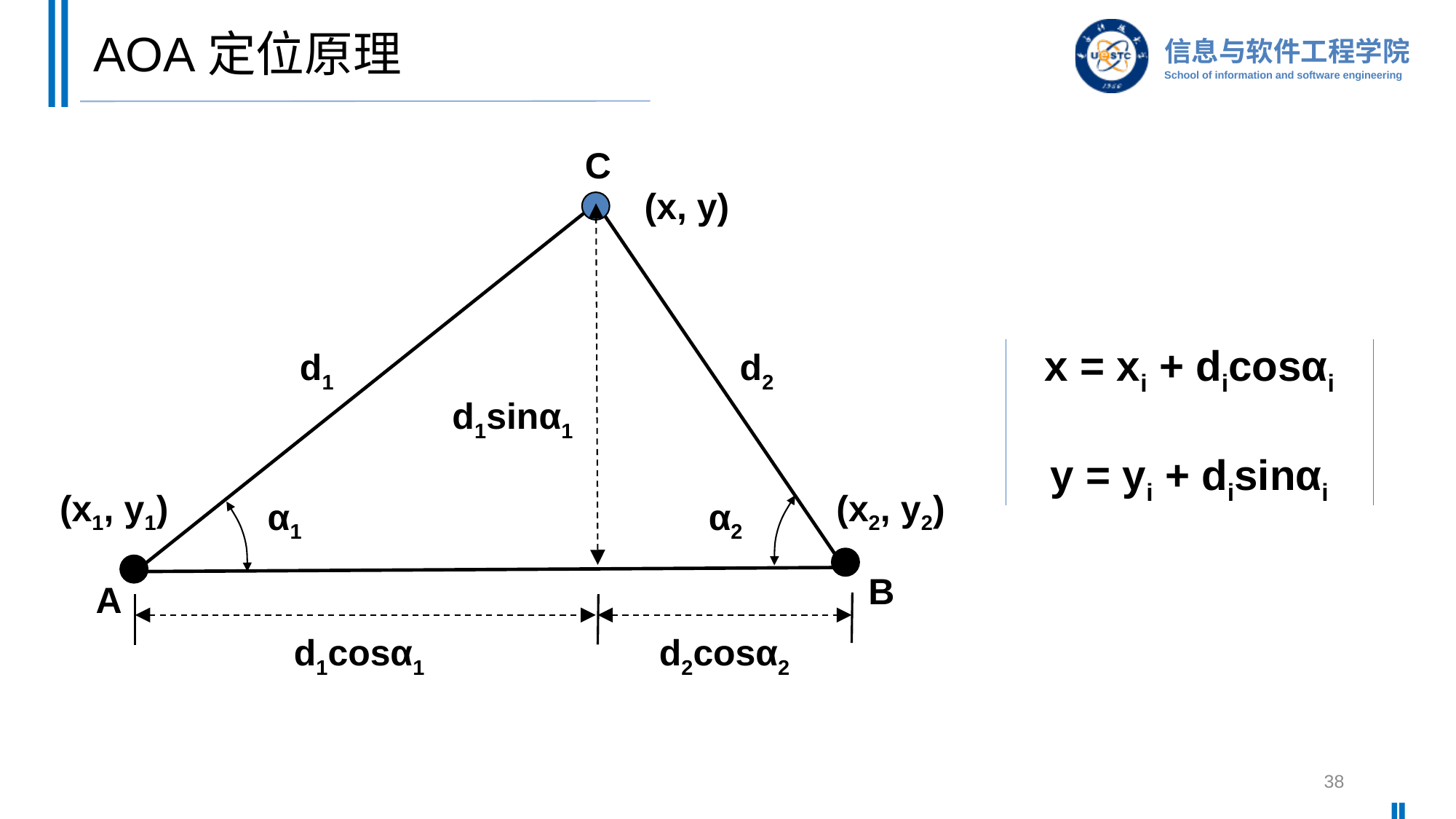

# AOA定位原理
C
(x, y)

x = xi + dicosαi
d1
d2
d1sinα1
y = yi + disinαi
(x1, y1)
(x2, y2)
α1
α2

B
A
d1cosα1
d2cosα2
38